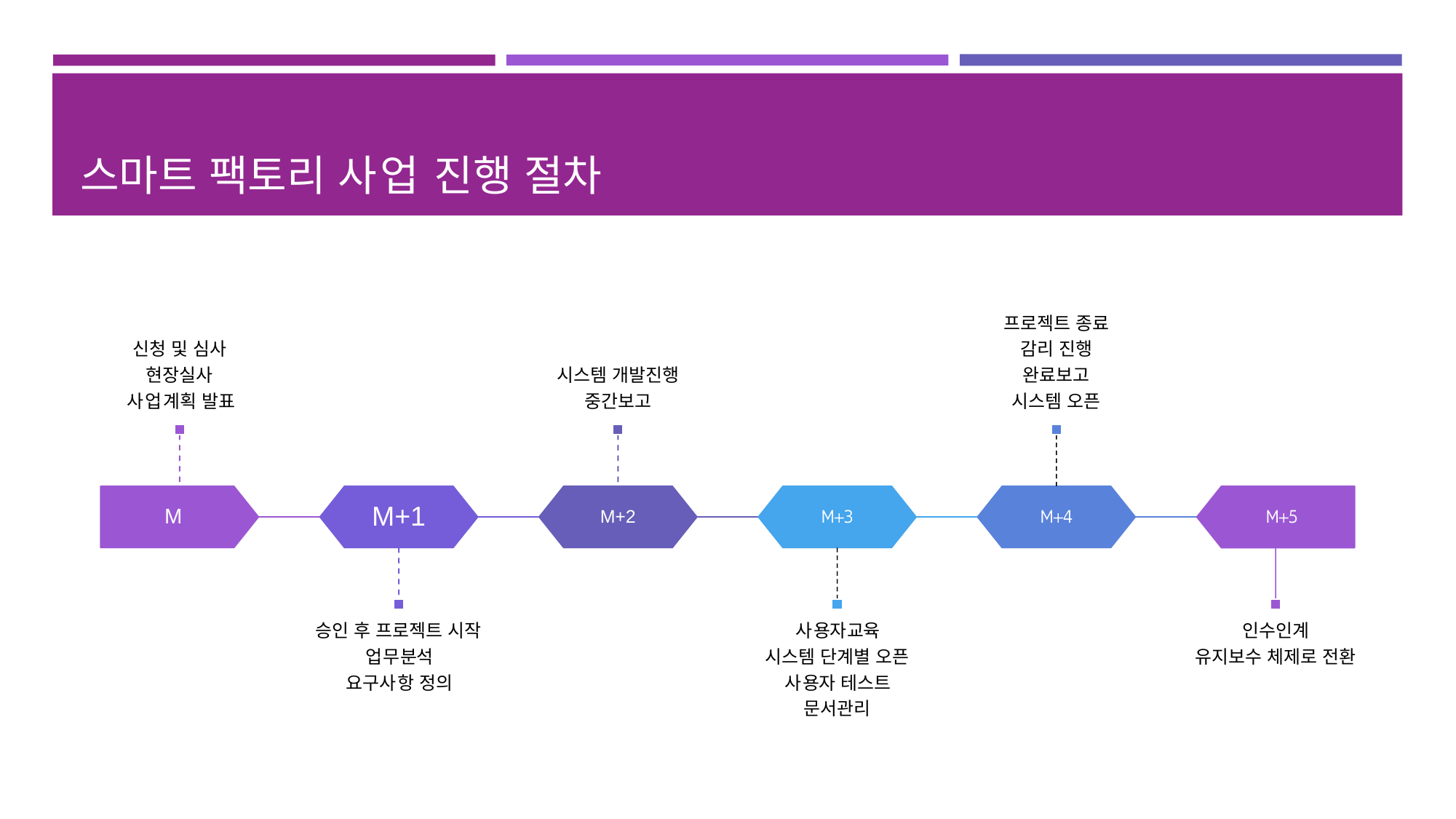

# 스마트 팩토리 사업 진행 절차
M
신청 및 심사
현장실사
사업계획 발표
M+1
승인 후 프로젝트 시작
업무분석
요구사항 정의
M+2
시스템 개발진행
중간보고
M+3
사용자교육
시스템 단계별 오픈
사용자 테스트
문서관리
M+4
프로젝트 종료
감리 진행
완료보고
시스템 오픈
M+5
인수인계
유지보수 체제로 전환